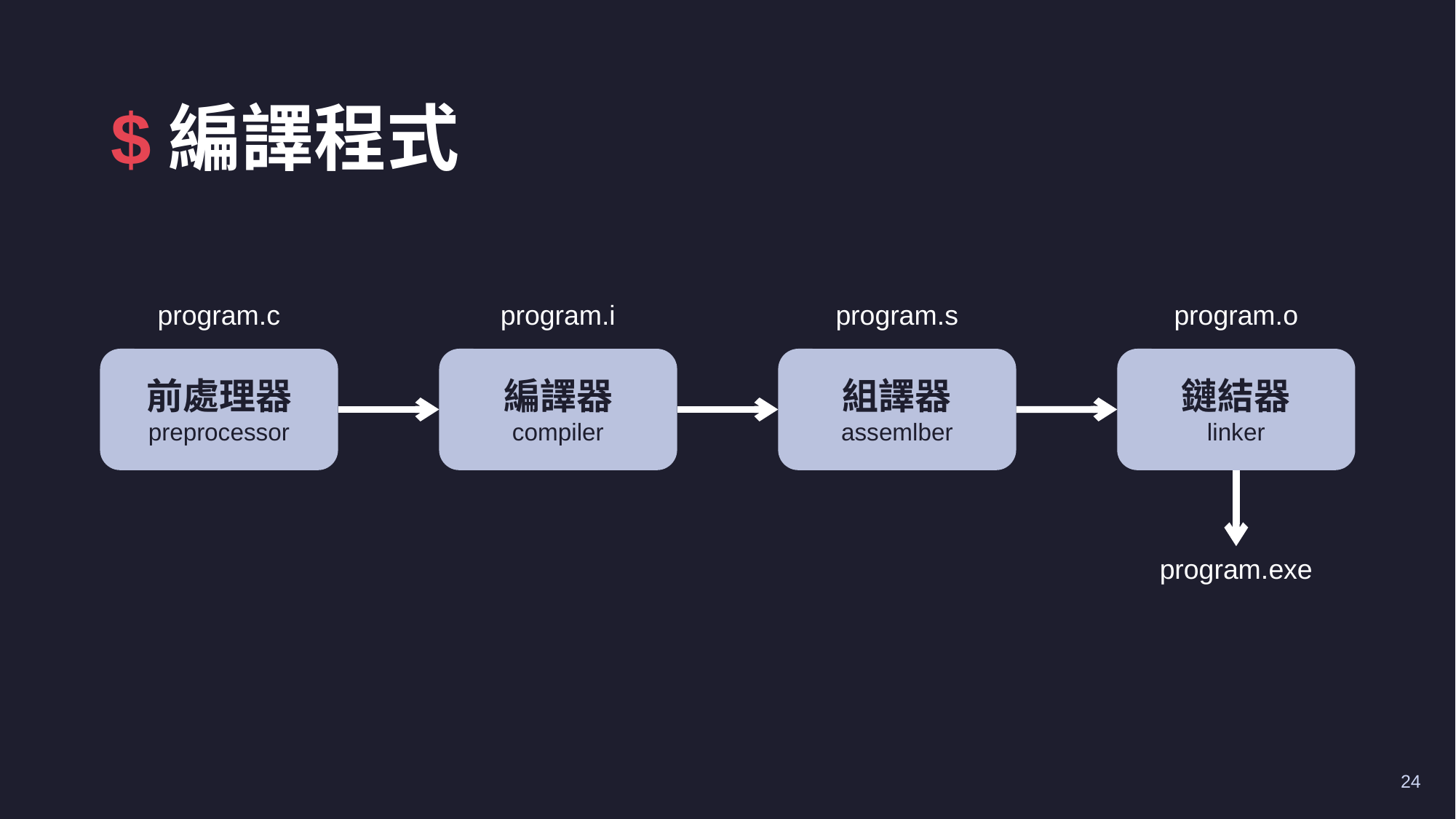

# $編譯程式
program.c
program.i
program.s
program.o
鏈結器
linker
前處理器
preprocessor
編譯器
compiler
組譯器
assemlber
program.exe
24